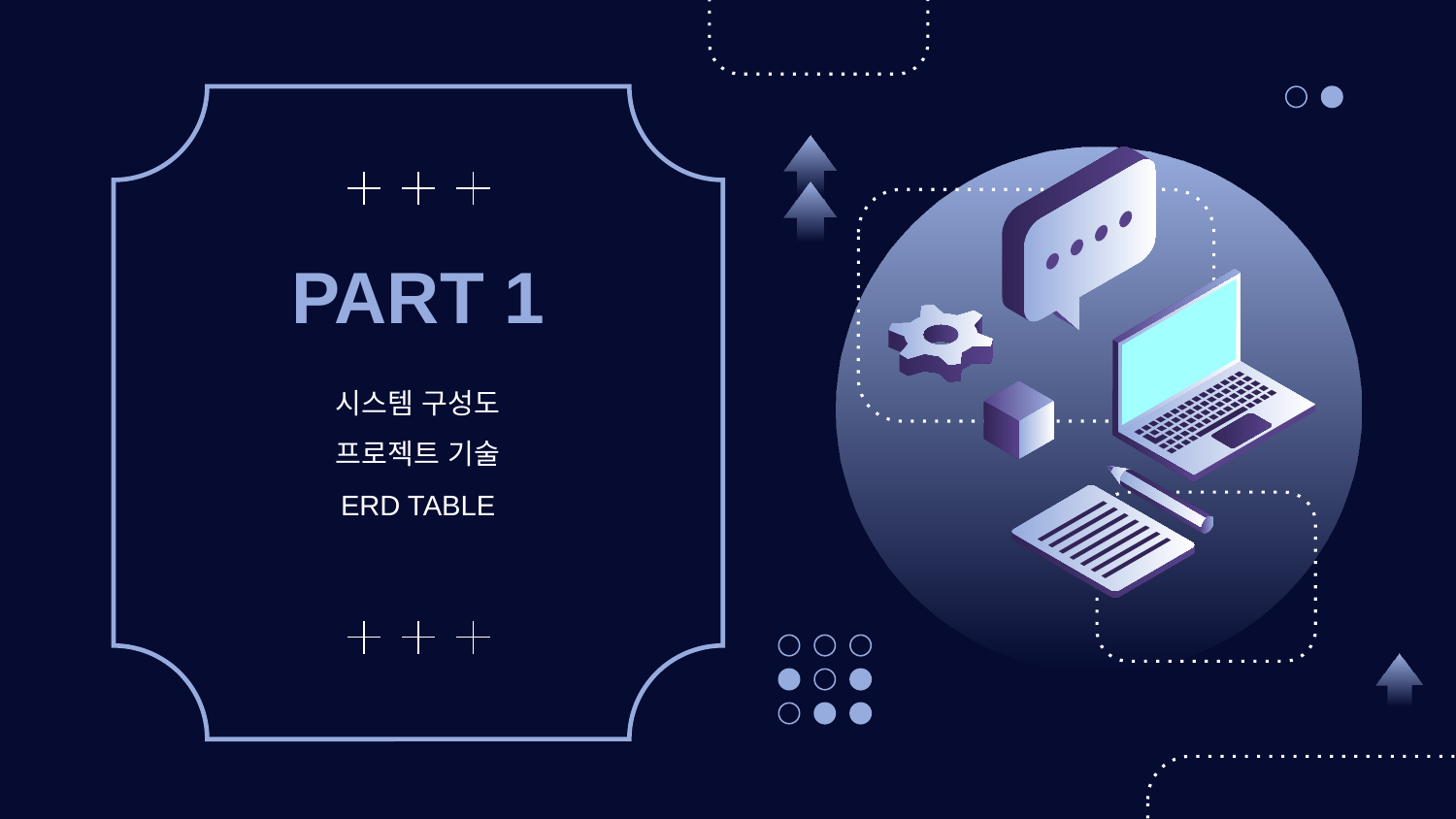

# PART 1

시스템 구성도
프로젝트 기술
ERD TABLE